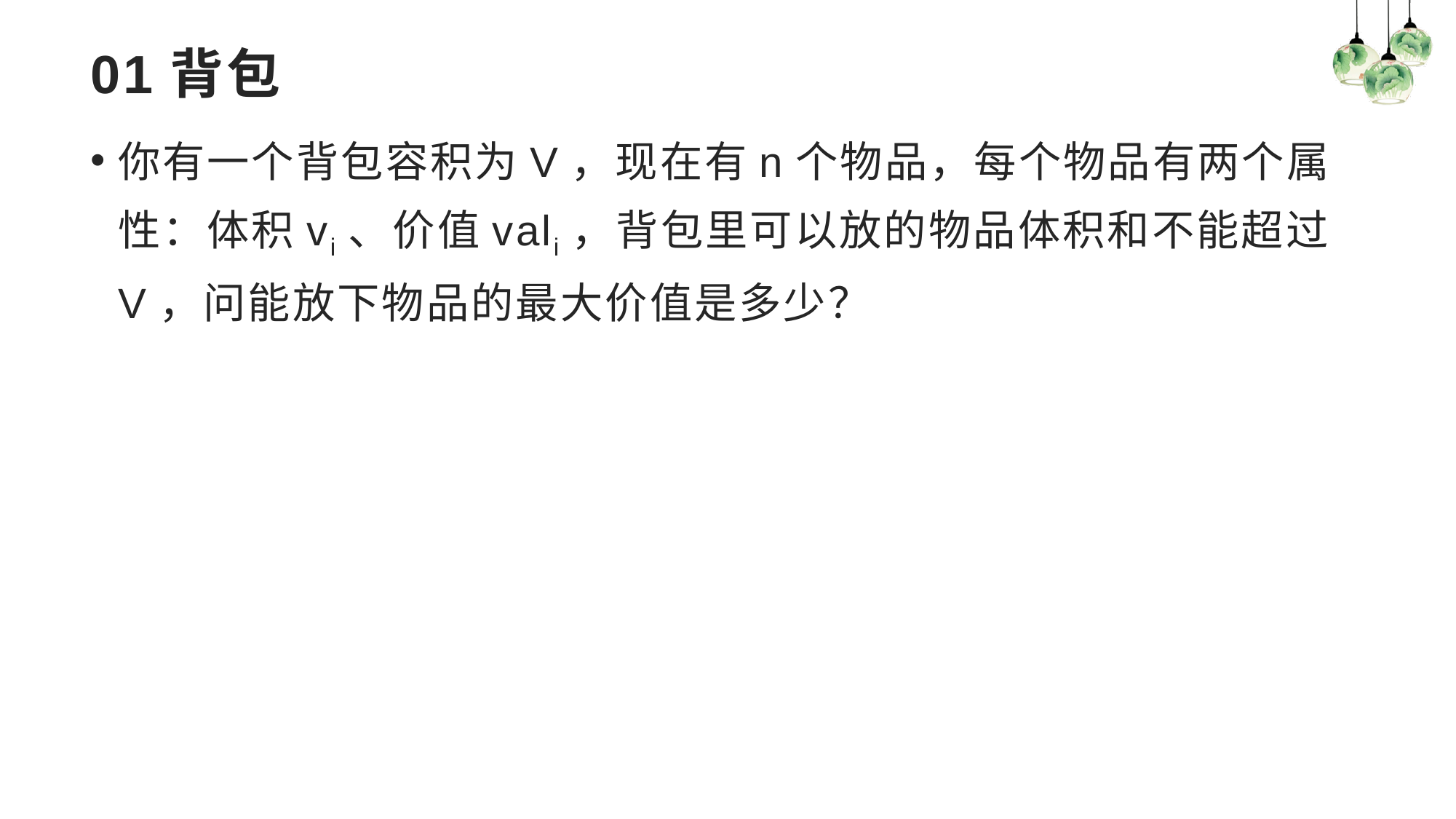

# 01背包
你有一个背包容积为V，现在有n个物品，每个物品有两个属性：体积vi、价值vali，背包里可以放的物品体积和不能超过V，问能放下物品的最大价值是多少？